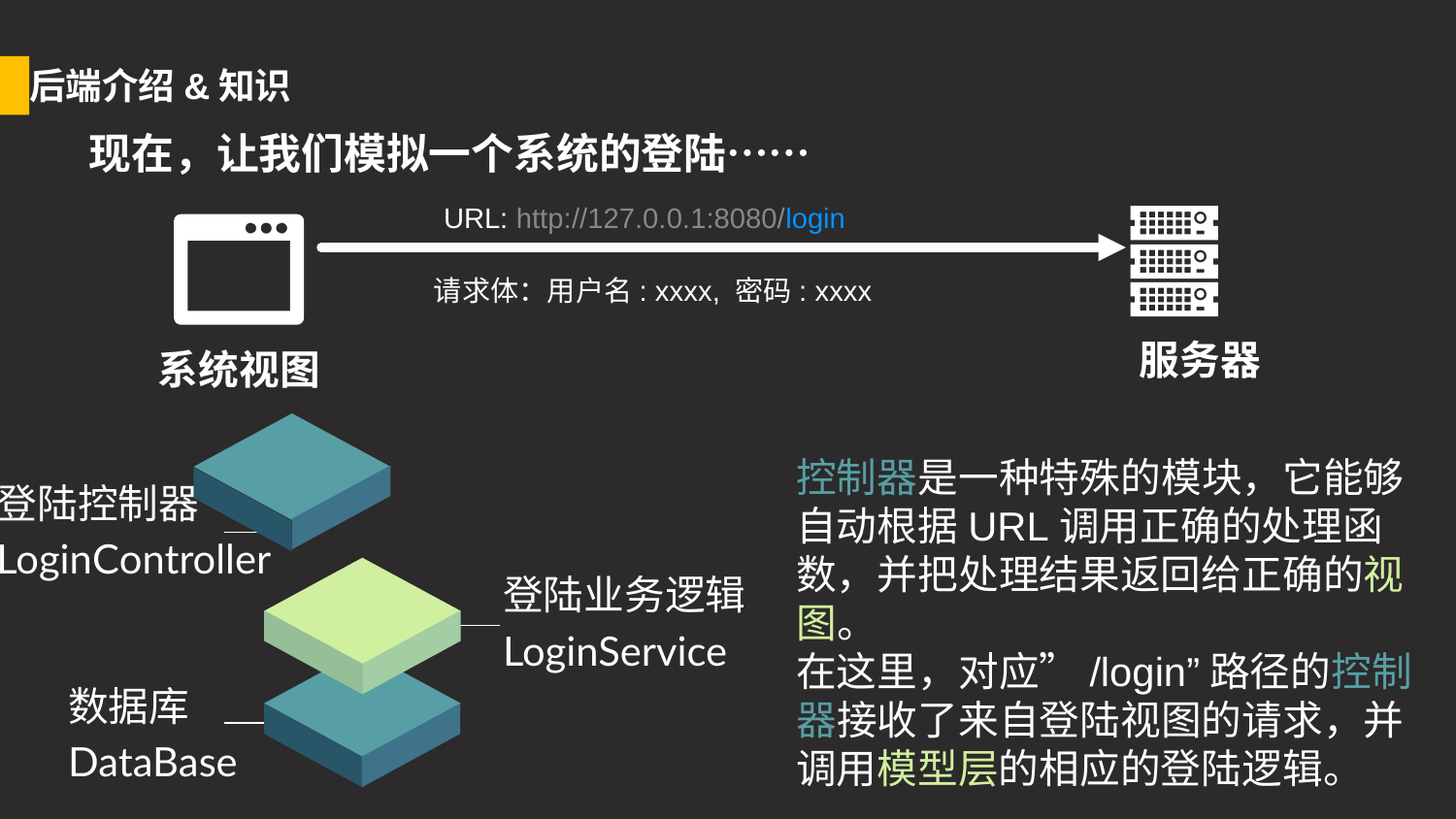

后端介绍&知识
现在，让我们模拟一个系统的登陆……
URL: http://127.0.0.1:8080/login

请求体：用户名: xxxx, 密码: xxxx
服务器
系统视图

控制器是一种特殊的模块，它能够自动根据URL调用正确的处理函数，并把处理结果返回给正确的视图。
在这里，对应”/login”路径的控制器接收了来自登陆视图的请求，并调用模型层的相应的登陆逻辑。
登陆控制器
LoginController

登陆业务逻辑
LoginService

数据库
DataBase